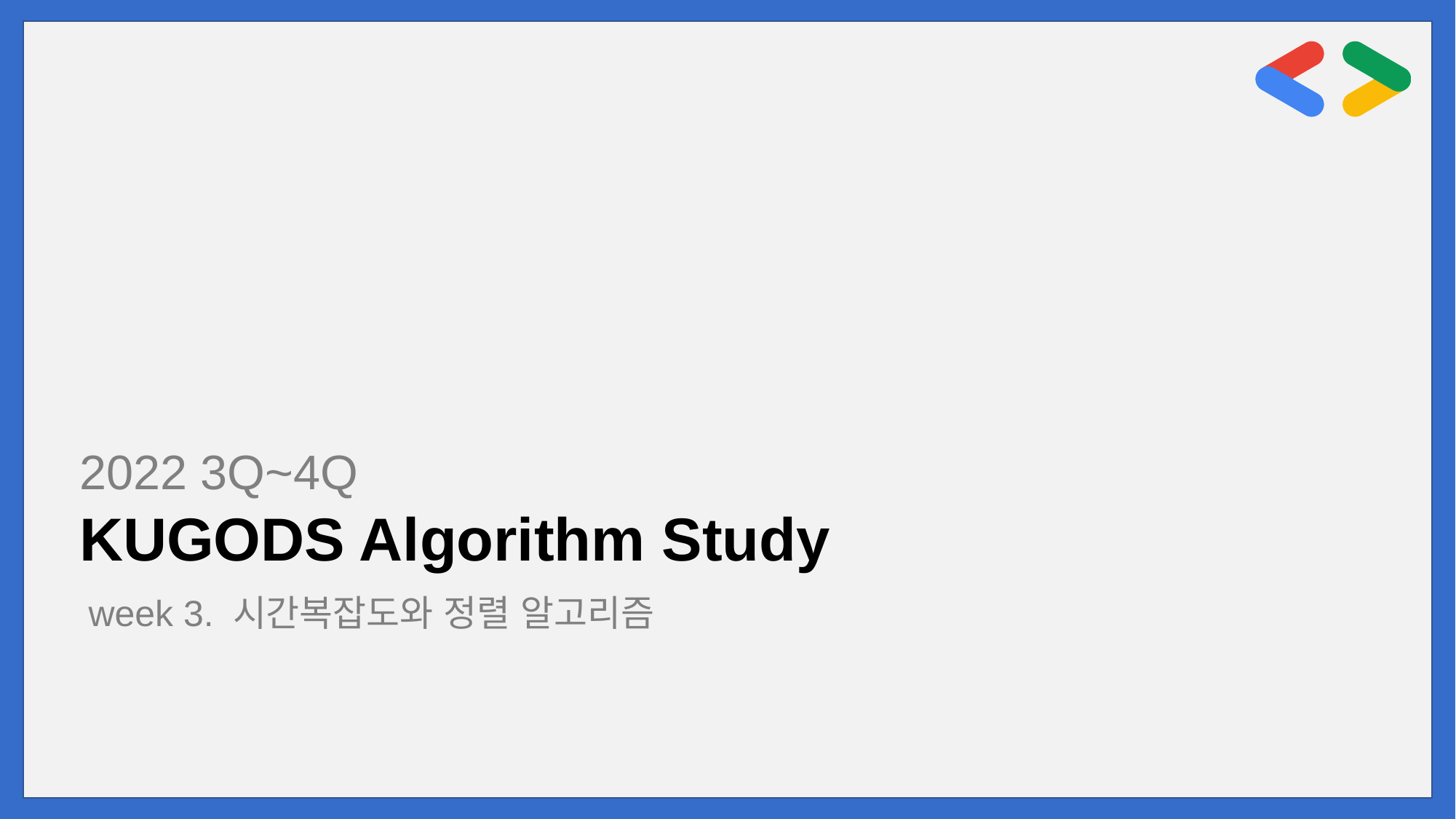

2022 3Q~4Q
KUGODS Algorithm Study
week 3. 시간복잡도와 정렬 알고리즘